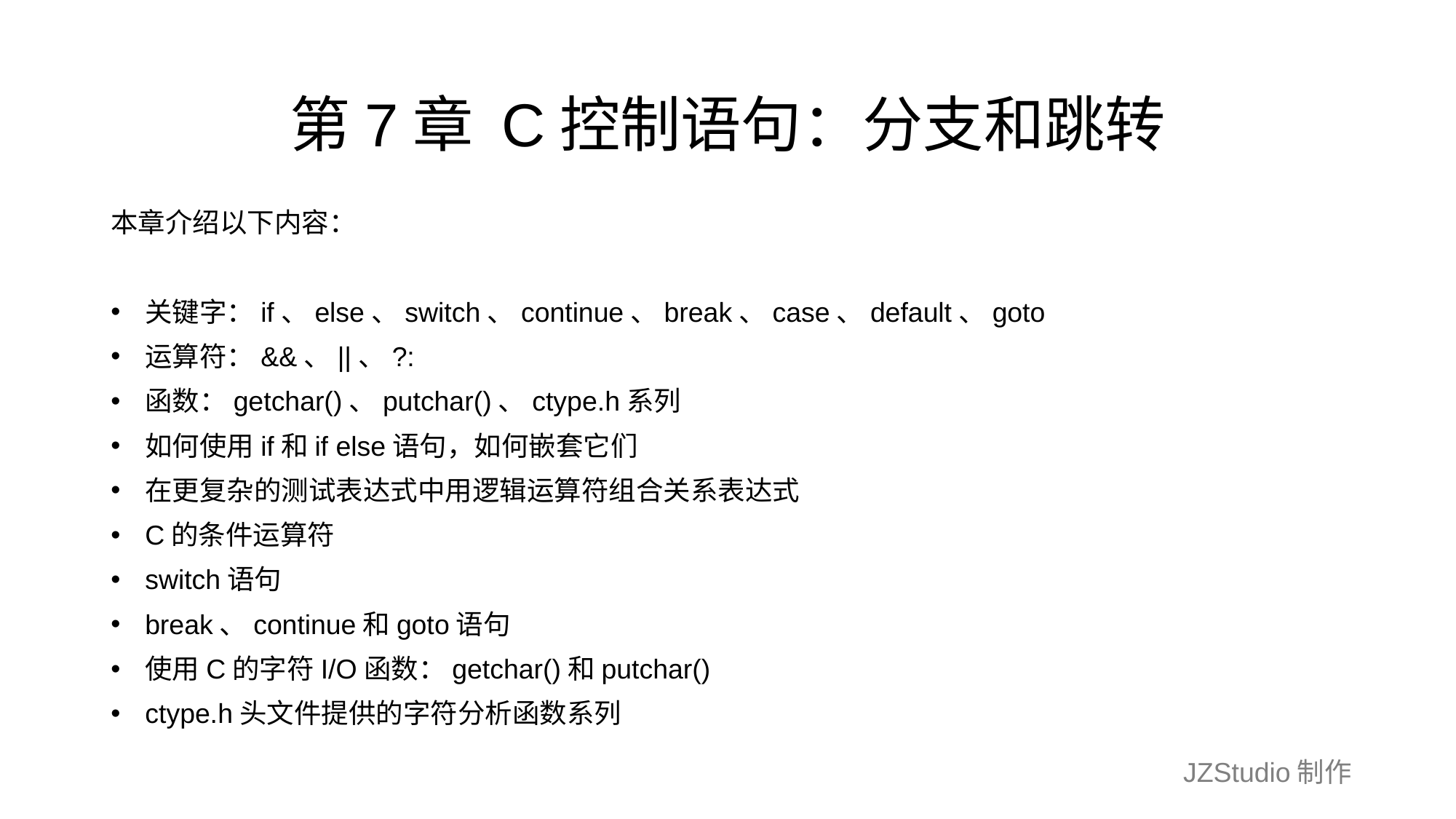

# 第7章 C控制语句：分支和跳转
本章介绍以下内容：

关键字：if、else、switch、continue、break、case、default、goto
运算符：&&、||、?:
函数：getchar()、putchar()、ctype.h系列
如何使用if和if else语句，如何嵌套它们
在更复杂的测试表达式中用逻辑运算符组合关系表达式
C的条件运算符
switch语句
break、continue和goto语句
使用C的字符I/O函数：getchar()和putchar()
ctype.h头文件提供的字符分析函数系列